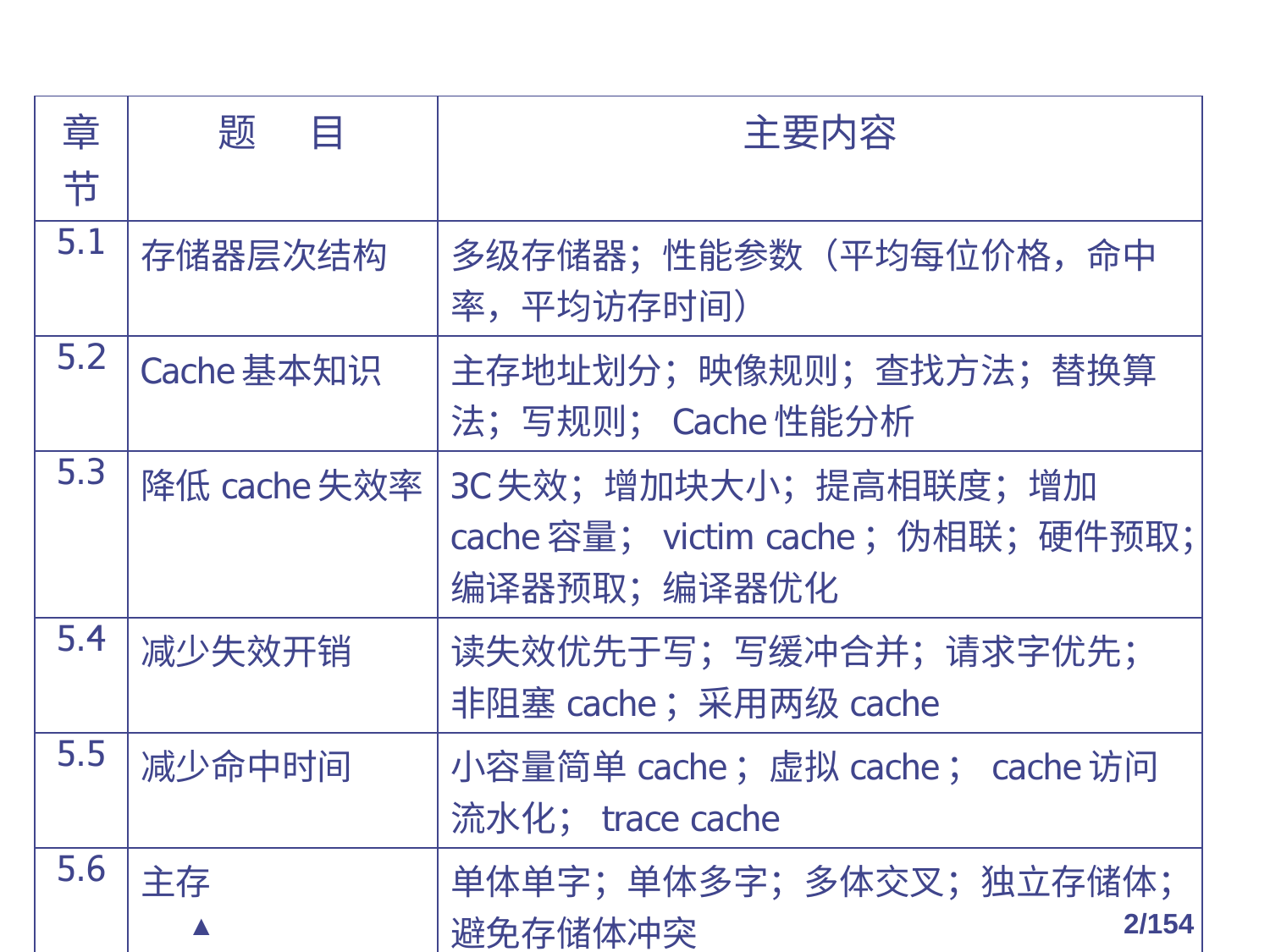

| 章节 | 题 目 | 主要内容 |
| --- | --- | --- |
| 5.1 | 存储器层次结构 | 多级存储器；性能参数（平均每位价格，命中率，平均访存时间） |
| 5.2 | Cache基本知识 | 主存地址划分；映像规则；查找方法；替换算法；写规则；Cache性能分析 |
| 5.3 | 降低cache失效率 | 3C失效；增加块大小；提高相联度；增加cache容量；victim cache；伪相联；硬件预取；编译器预取；编译器优化 |
| 5.4 | 减少失效开销 | 读失效优先于写；写缓冲合并；请求字优先；非阻塞cache；采用两级cache |
| 5.5 | 减少命中时间 | 小容量简单cache；虚拟cache；cache访问流水化；trace cache |
| 5.6 | 主存 | 单体单字；单体多字；多体交叉；独立存储体；避免存储体冲突 |
| 5.7 | 虚拟存储器 | 原理；段式；页式；段页式；快表（TLB） |